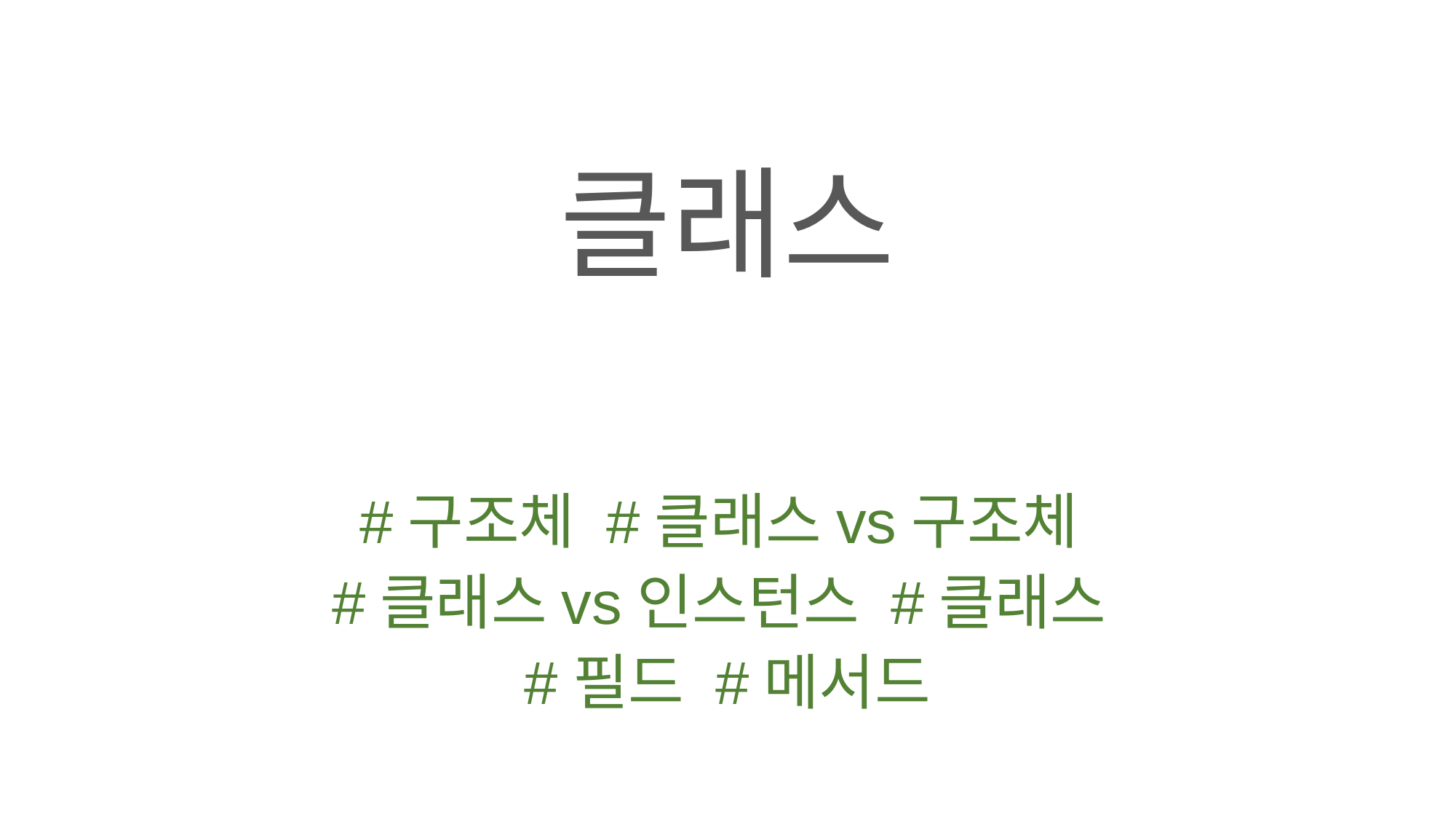

# 클래스
#구조체 #클래스vs구조체
#클래스vs인스턴스 #클래스
#필드 #메서드